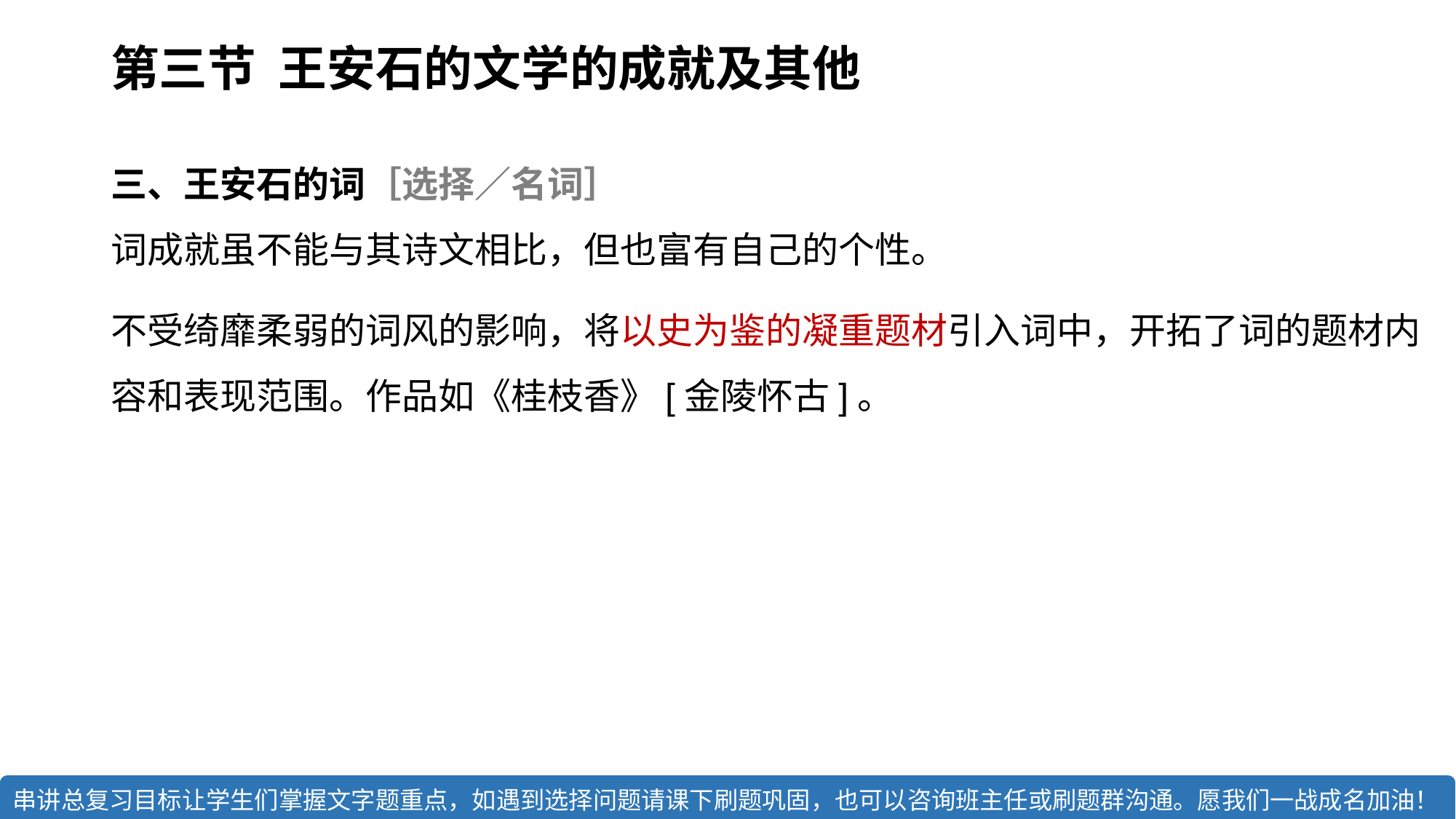

# 第三节  王安石的文学的成就及其他
三、王安石的词［选择／名词］
词成就虽不能与其诗文相比，但也富有自己的个性。
不受绮靡柔弱的词风的影响，将以史为鉴的凝重题材引入词中，开拓了词的题材内容和表现范围。作品如《桂枝香》[金陵怀古]。